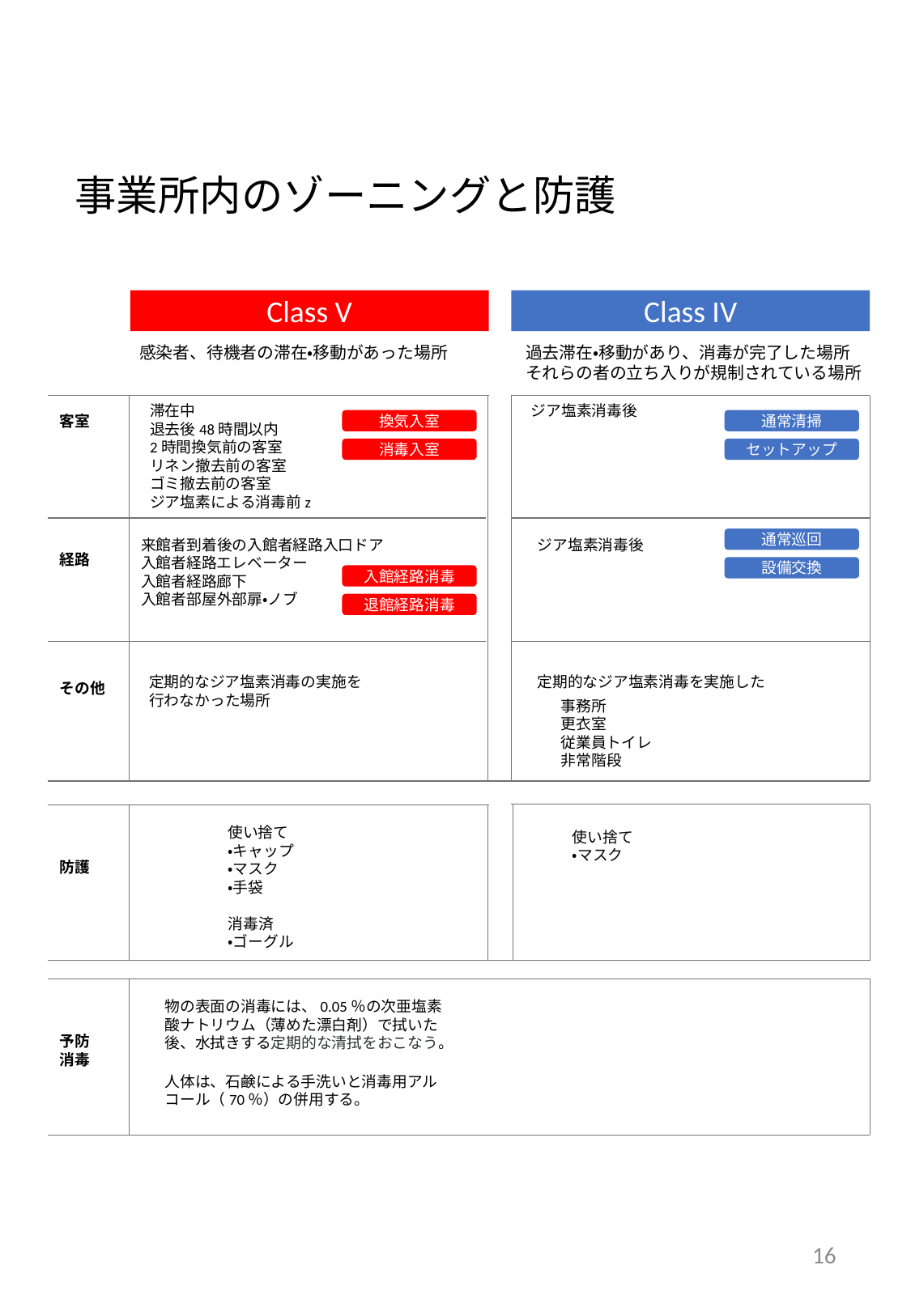

# 事業所内のゾーニングと防護
Class V
Class IV
感染者、待機者の滞在・移動があった場所
過去滞在・移動があり、消毒が完了した場所
それらの者の立ち入りが規制されている場所
滞在中
退去後48時間以内
2時間換気前の客室
リネン撤去前の客室
ゴミ撤去前の客室
ジア塩素による消毒前z
ジア塩素消毒後
客室
換気入室
通常清掃
消毒入室
セットアップ
通常巡回
ジア塩素消毒後
来館者到着後の入館者経路入口ドア
入館者経路エレベーター
入館者経路廊下
入館者部屋外部扉・ノブ
経路
設備交換
入館経路消毒
退館経路消毒
定期的なジア塩素消毒の実施を
行わなかった場所
定期的なジア塩素消毒を実施した
その他
事務所
更衣室
従業員トイレ
非常階段
使い捨て
・キャップ
・マスク
・手袋

消毒済
・ゴーグル

使い捨て
・マスク
防護
物の表面の消毒には、0.05％の次亜塩素酸ナトリウム（薄めた漂白剤）で拭いた後、水拭きする定期的な清拭をおこなう。
予防
消毒
人体は、石鹸による手洗いと消毒用アルコール（70％）の併用する。
16